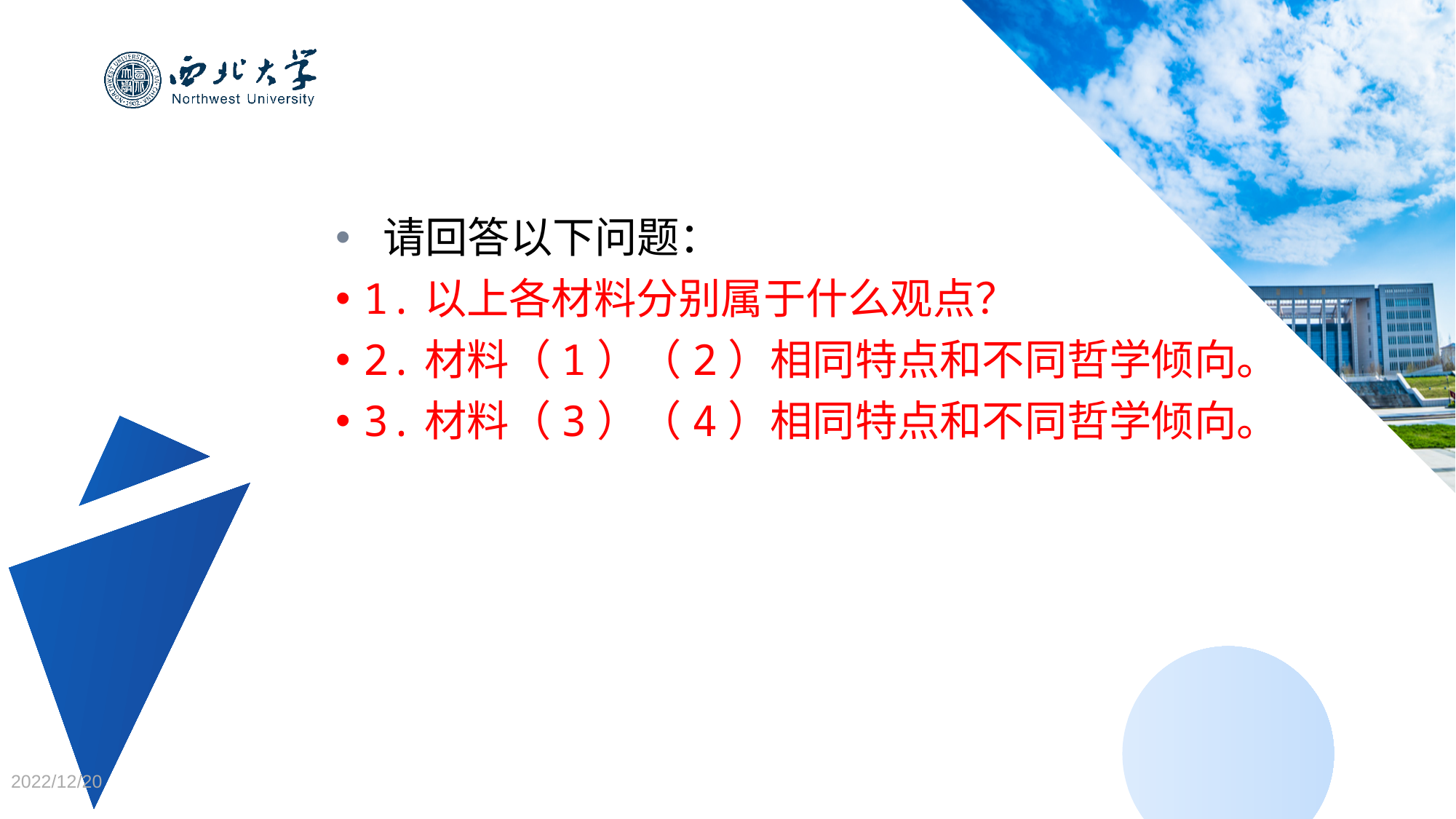

请回答以下问题：
1.以上各材料分别属于什么观点？
2.材料（1）（2）相同特点和不同哲学倾向。
3.材料（3）（4）相同特点和不同哲学倾向。
2022/12/20